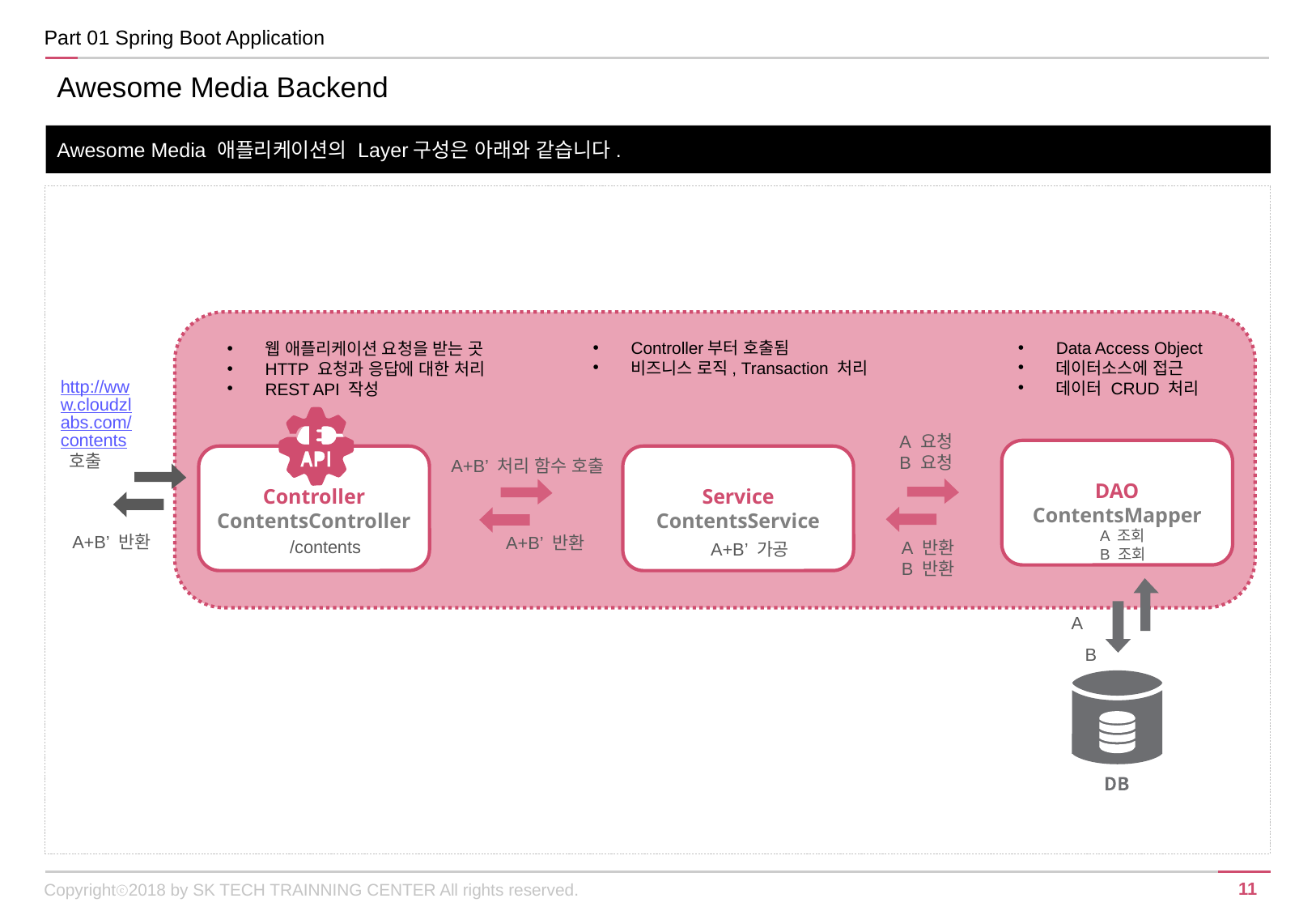

Part 01 Spring Boot Application

Awesome Media Backend
Awesome Media 애플리케이션의 Layer구성은 아래와 같습니다.

Controller부터 호출됨
비즈니스 로직, Transaction 처리

Data Access Object
데이터소스에 접근
데이터 CRUD 처리
웹 애플리케이션 요청을 받는 곳
HTTP 요청과 응답에 대한 처리
REST API 작성
http://www.cloudzlabs.com/contents 호출

A 요청
B 요청
DAO
ContentsMapper
Controller
ContentsController
Service
ContentsService
A+B’ 처리 함수 호출

A 조회
B 조회
A+B’ 반환
A+B’ 반환
/contents
A 반환
B 반환
A+B’ 가공

A
B

Copyrightⓒ2018 by SK TECH TRAINNING CENTER All rights reserved.